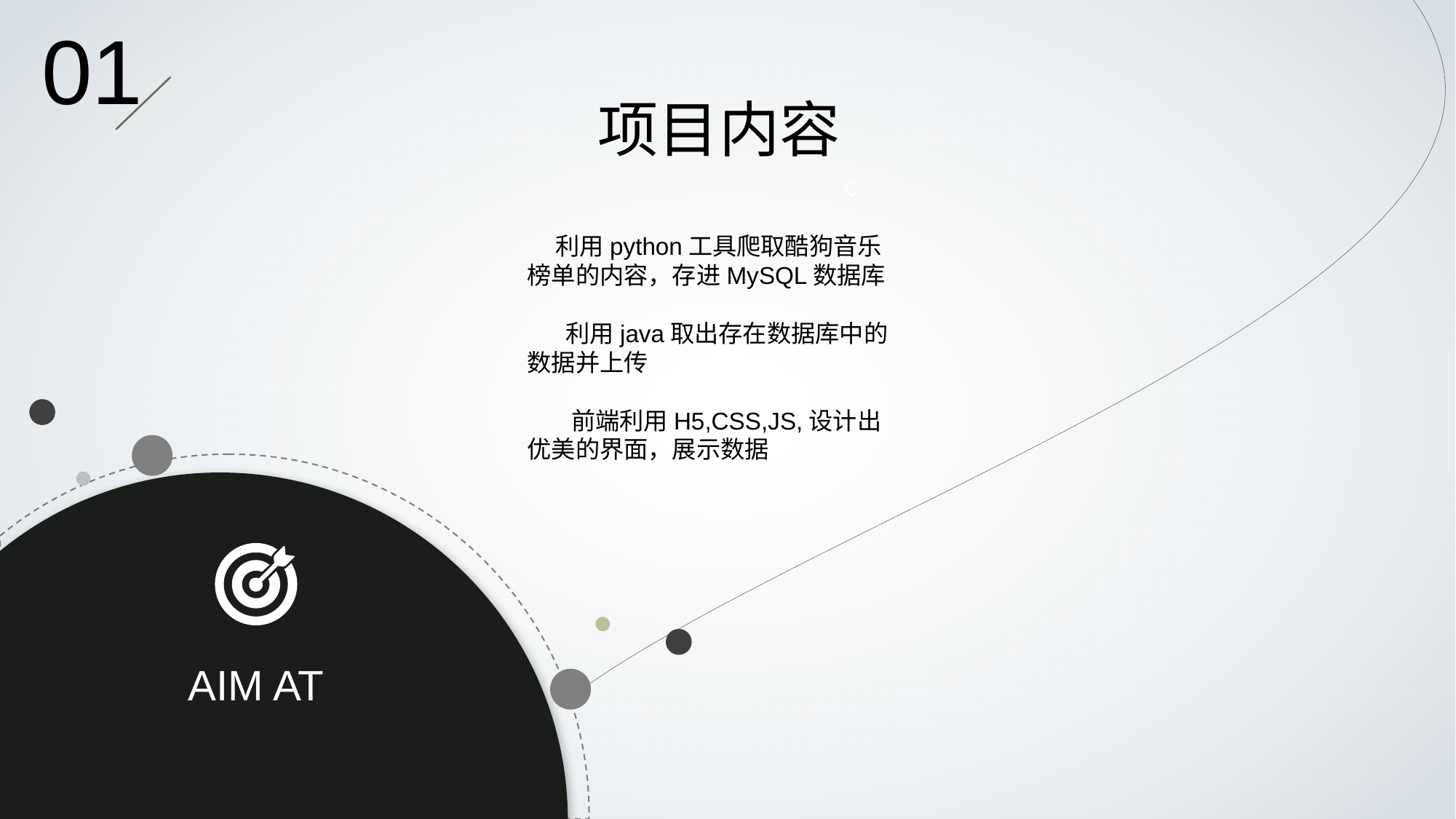

c
01
项目内容
      利用python工具爬取酷狗音乐榜单的内容，存进MySQL数据库

      利用java取出存在数据库中的数据并上传
       前端利用H5,CSS,JS,设计出优美的界面，展示数据

AIM AT